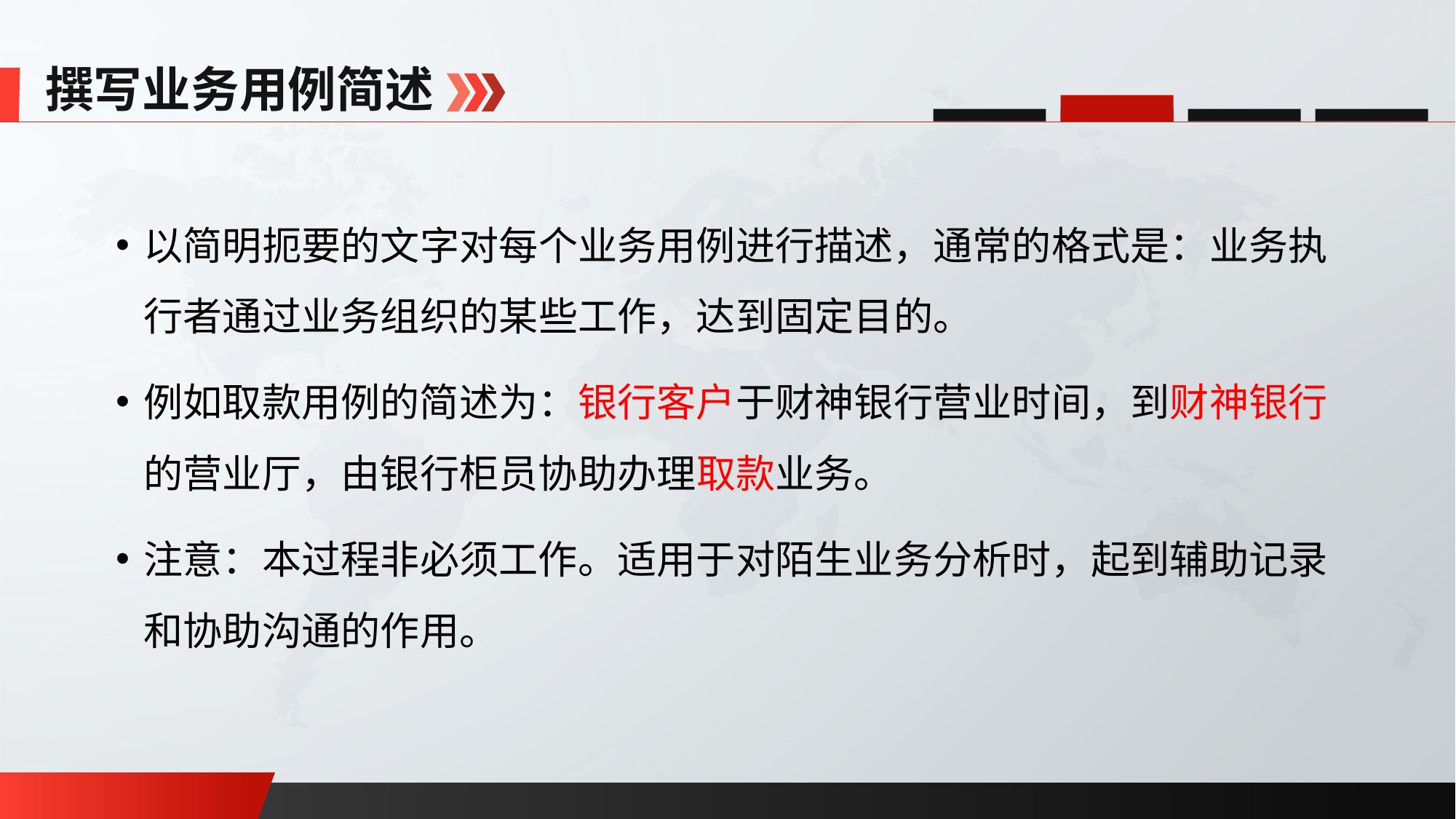

撰写业务用例简述

以简明扼要的文字对每个业务用例进行描述，通常的格式是：业务执行者通过业务组织的某些工作，达到固定目的。
例如取款用例的简述为：银行客户于财神银行营业时间，到财神银行的营业厅，由银行柜员协助办理取款业务。
注意：本过程非必须工作。适用于对陌生业务分析时，起到辅助记录和协助沟通的作用。